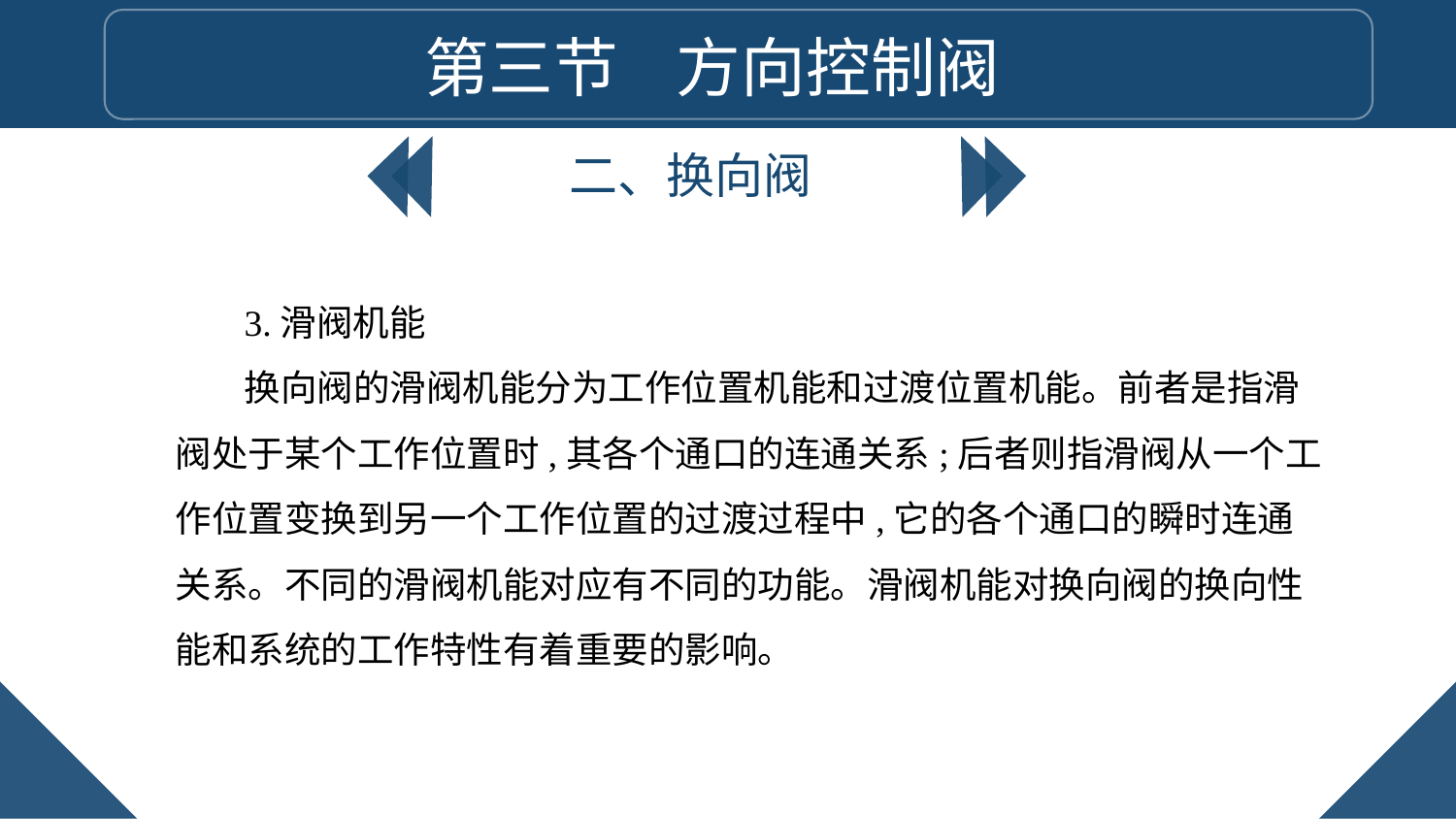

第三节    方向控制阀
二、换向阀

3.滑阀机能
换向阀的滑阀机能分为工作位置机能和过渡位置机能。前者是指滑阀处于某个工作位置时,其各个通口的连通关系;后者则指滑阀从一个工作位置变换到另一个工作位置的过渡过程中,它的各个通口的瞬时连通关系。不同的滑阀机能对应有不同的功能。滑阀机能对换向阀的换向性能和系统的工作特性有着重要的影响。